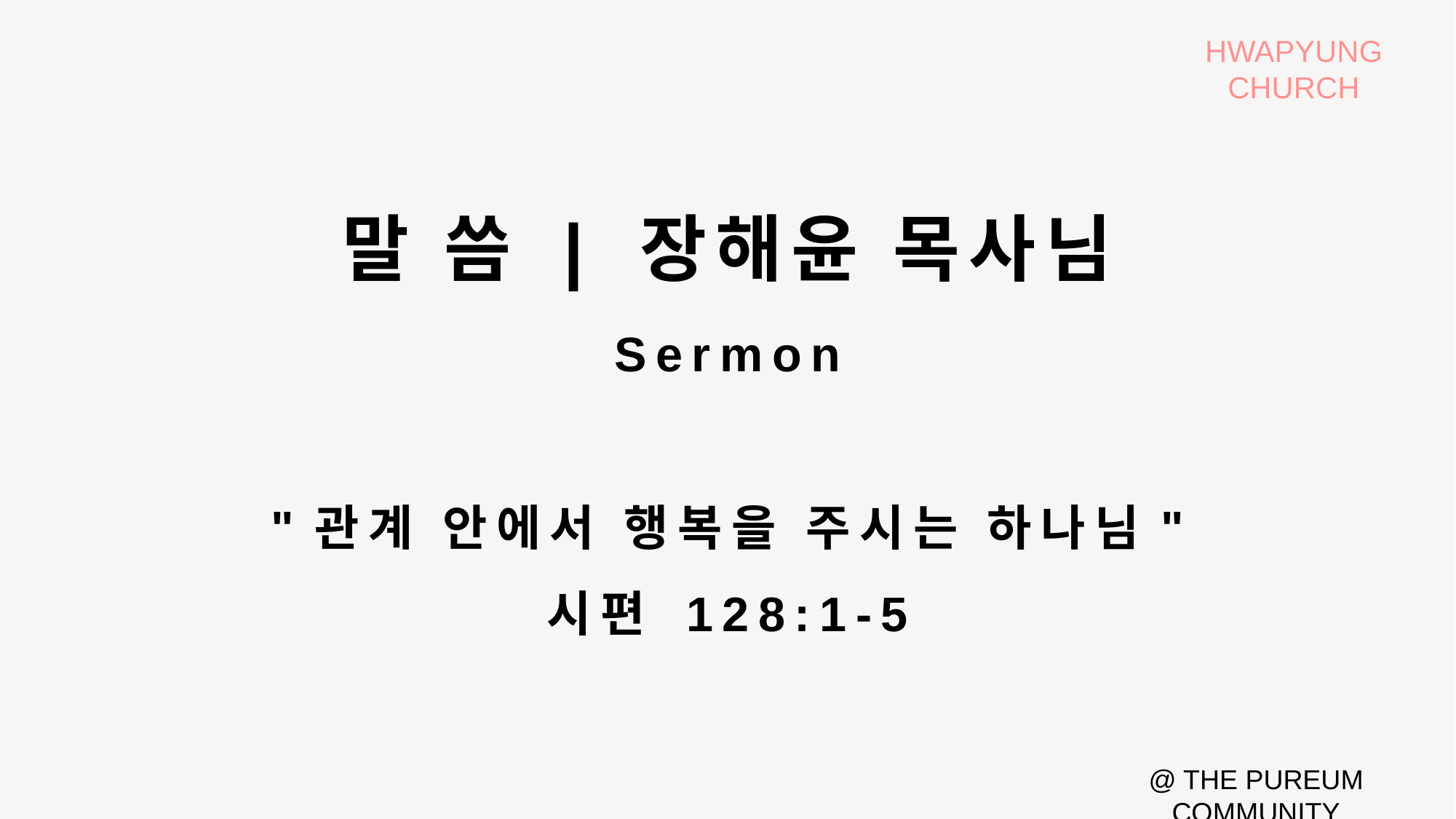

말 씀 | 장해윤 목사님
"관계 안에서 행복을 주시는 하나님"
시편 128:1-5